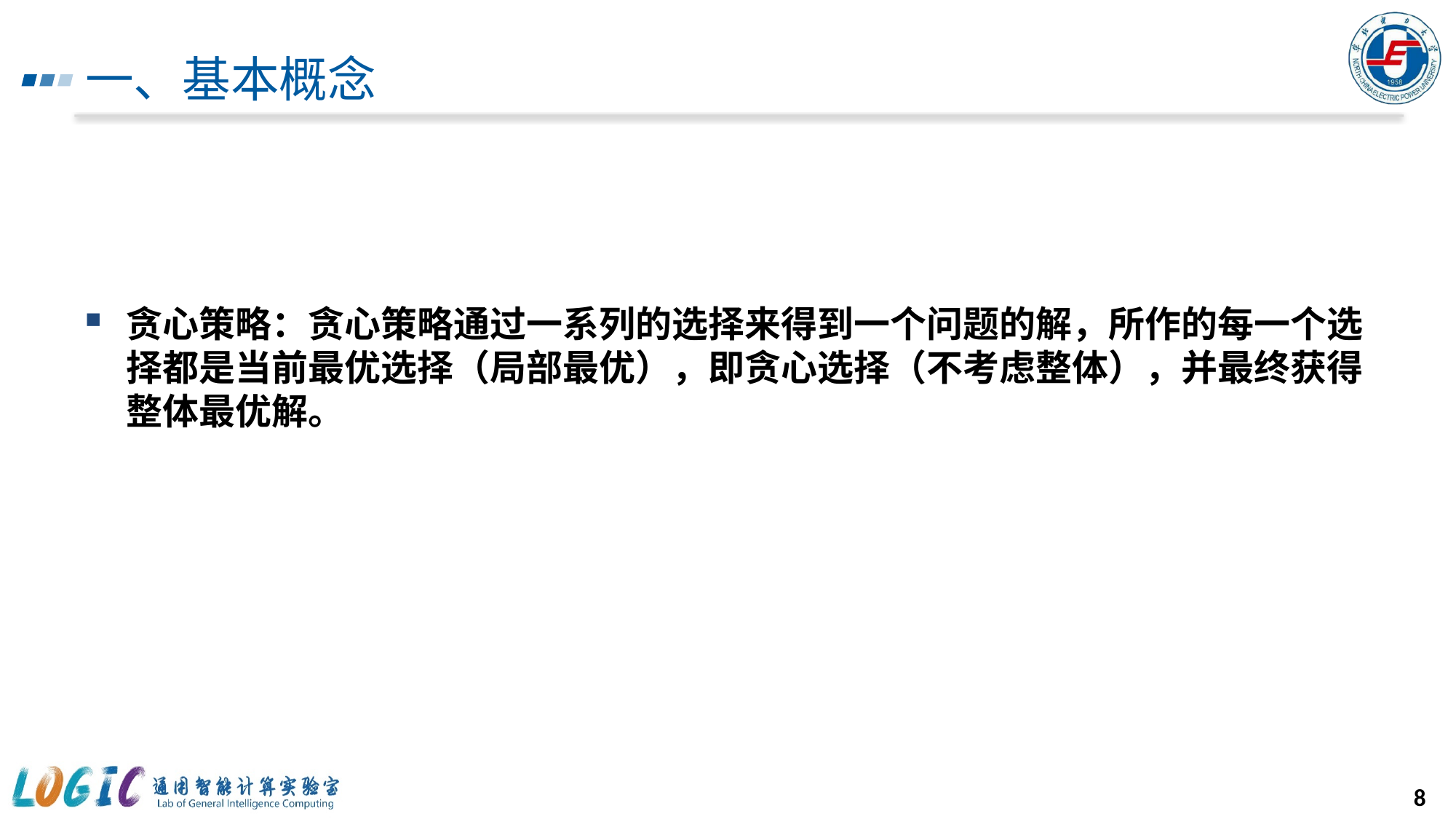

# 一、基本概念

贪心策略：贪心策略通过一系列的选择来得到一个问题的解，所作的每一个选择都是当前最优选择（局部最优），即贪心选择（不考虑整体），并最终获得整体最优解。
8